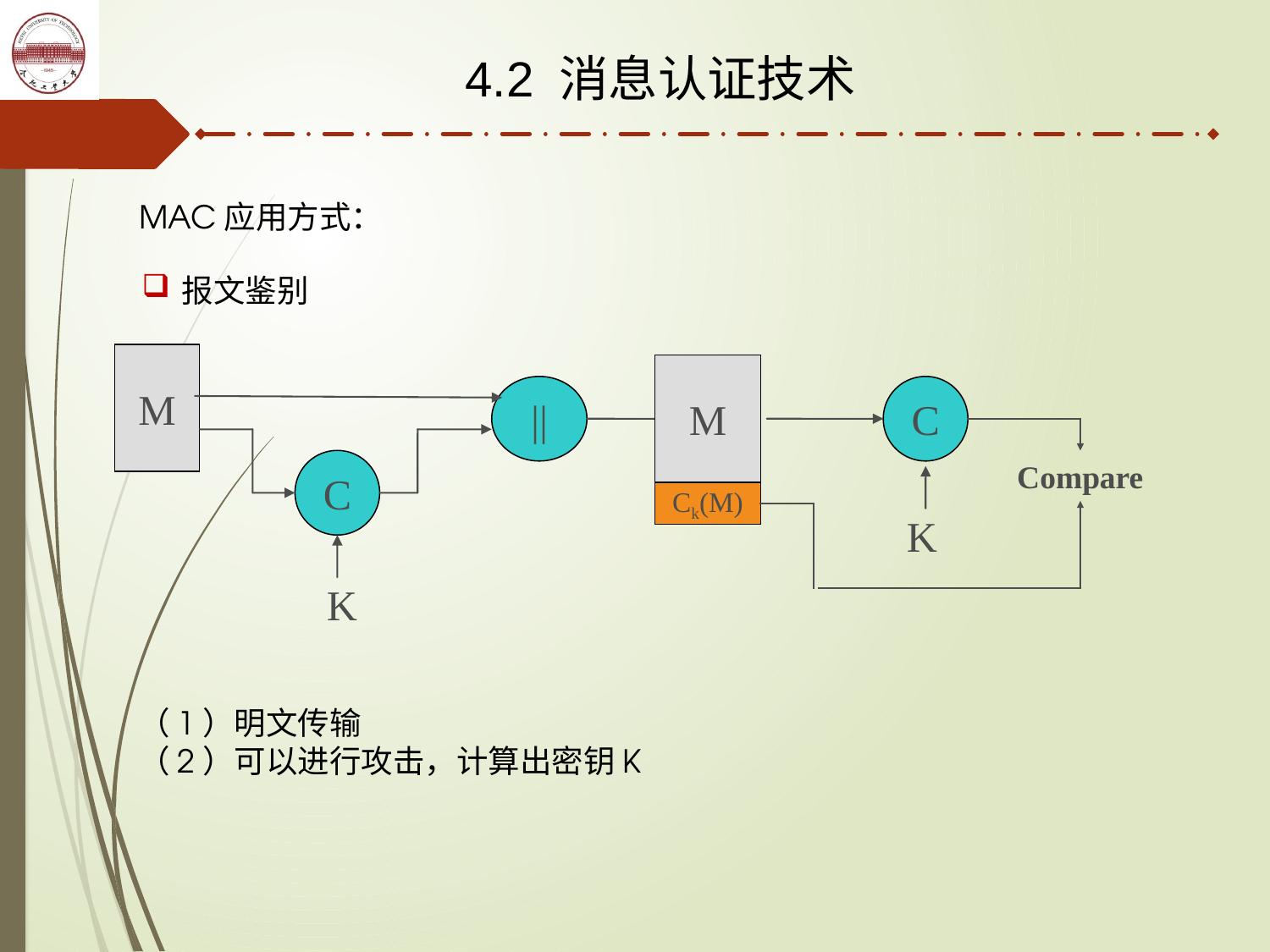

4.2 消息认证技术
MAC应用方式：
报文鉴别
M
M
||
C

C
Compare

Ck(M)

K

K
（1）明文传输
（2）可以进行攻击，计算出密钥K